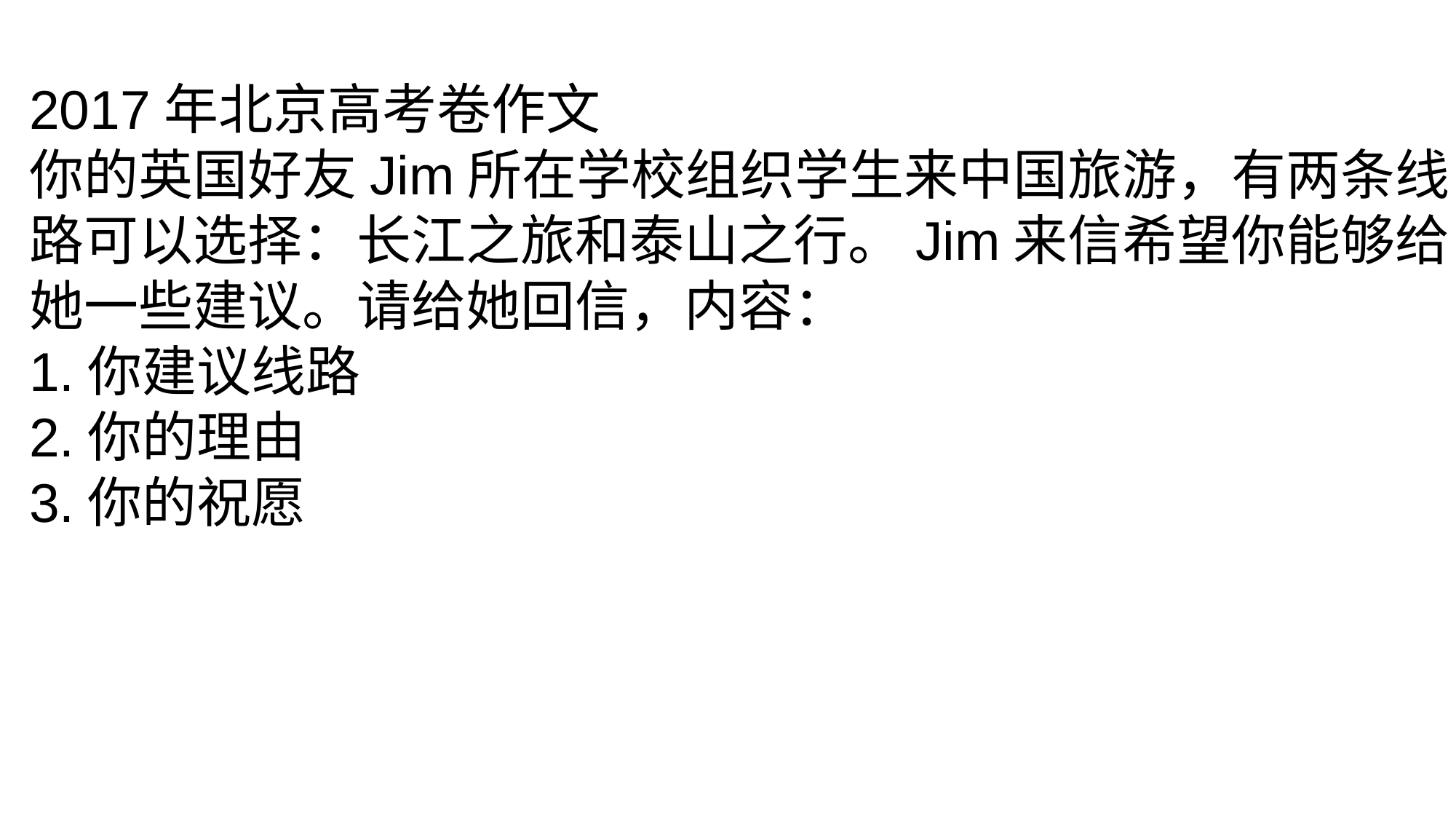

2017年北京高考卷作文
你的英国好友Jim所在学校组织学生来中国旅游，有两条线路可以选择：长江之旅和泰山之行。Jim来信希望你能够给她一些建议。请给她回信，内容：
1.你建议线路
2.你的理由
3.你的祝愿
高中   英语